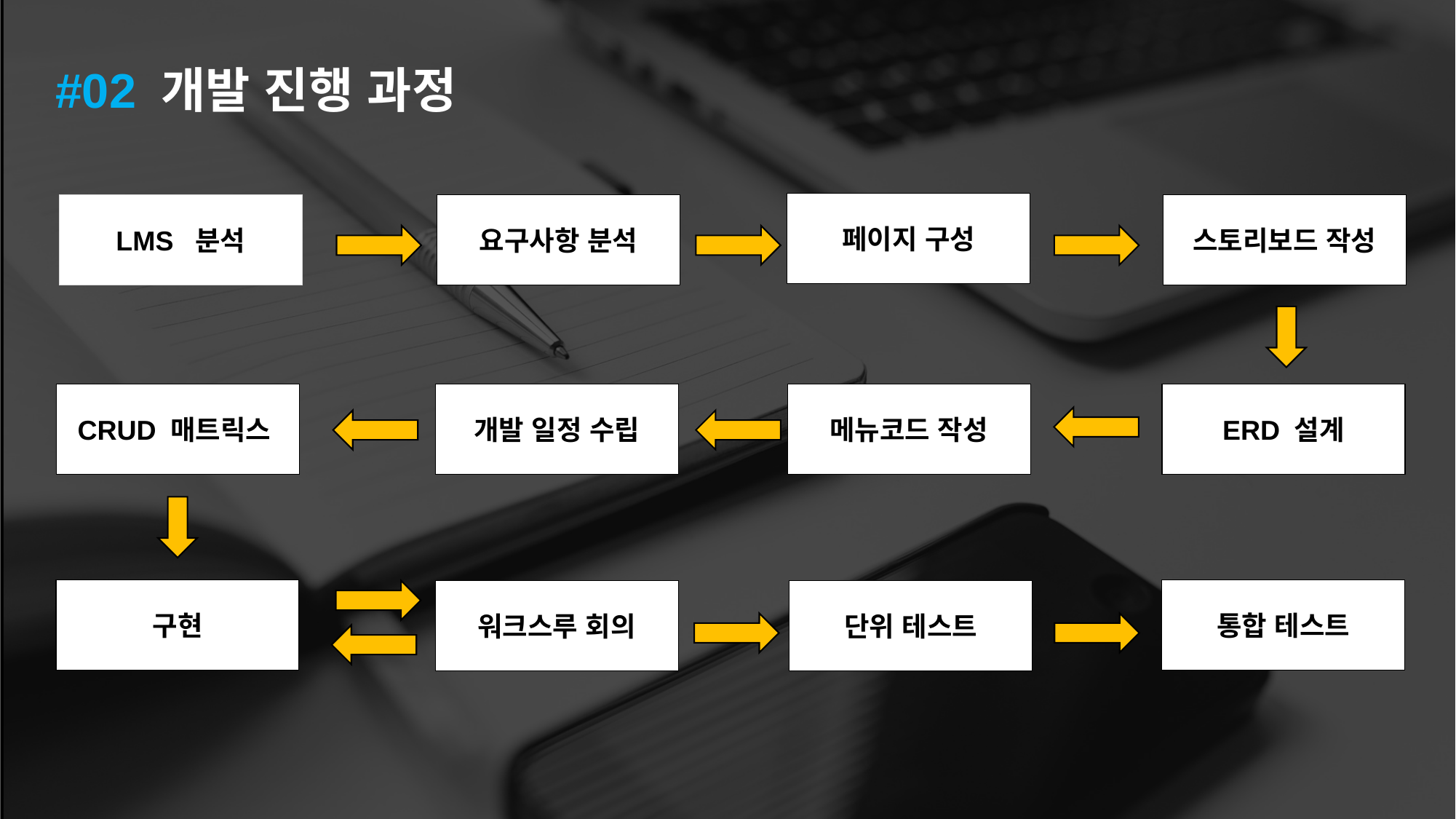

#02 개발 진행 과정
페이지 구성
LMS  분석
요구사항 분석
스토리보드 작성

CRUD 매트릭스
개발 일정 수립
메뉴코드 작성
ERD 설계

구현
통합 테스트

워크스루 회의
단위 테스트